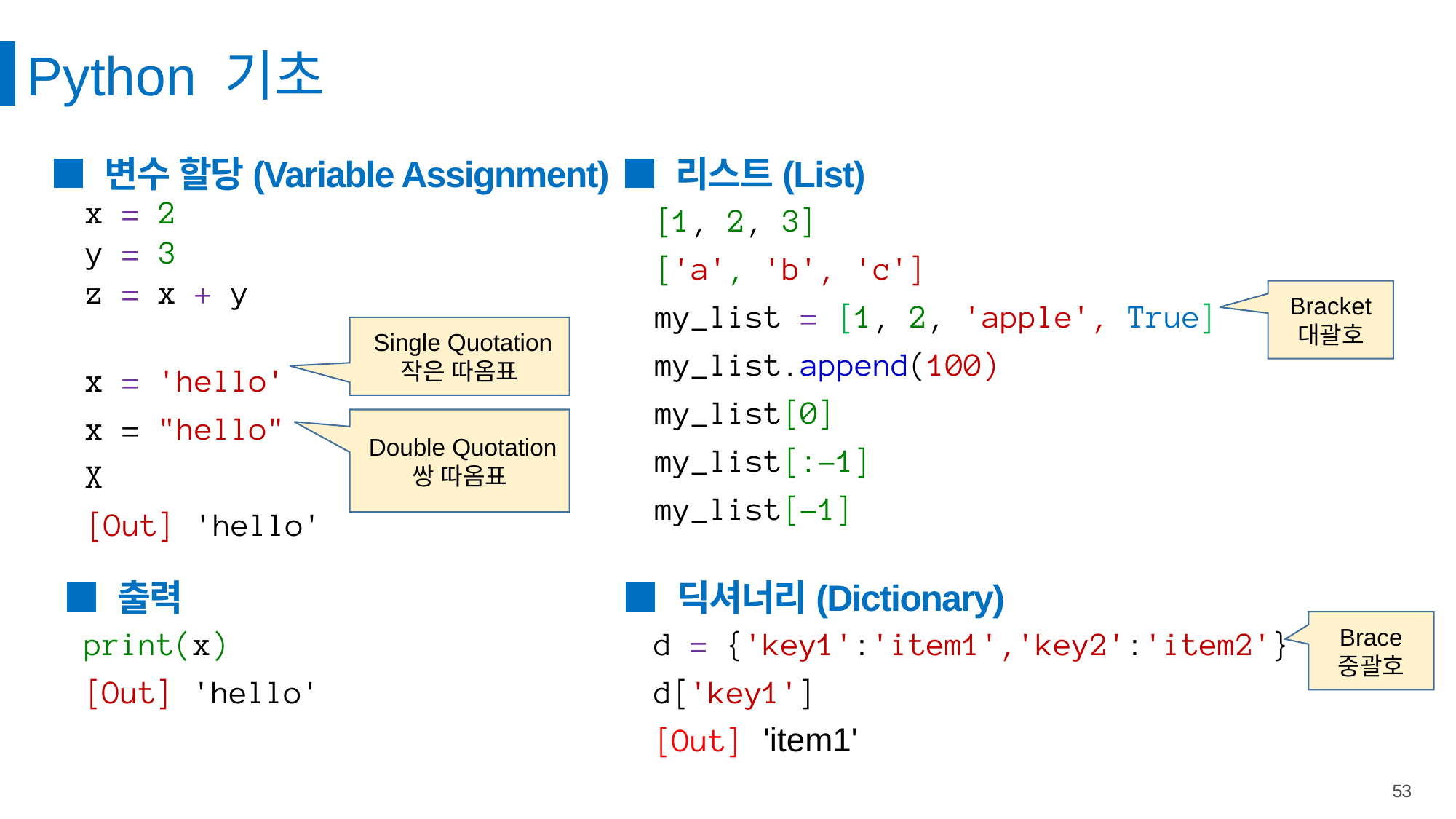

Python 기초
■ 변수 할당(Variable Assignment)
■ 리스트(List)
x = 2
y = 3
z = x + y

x = 'hello'
x = "hello"
X
[Out] 'hello'

[1, 2, 3]
['a', 'b', 'c']
my_list = [1, 2, 'apple', True]
my_list.append(100)
my_list[0]
my_list[:-1]
my_list[-1]

Bracket
대괄호
 Single Quotation
작은 따옴표
 Double Quotation
쌍 따옴표
■ 출력
■ 딕셔너리(Dictionary)
print(x)
[Out] 'hello'
d = {'key1':'item1','key2':'item2'}
d['key1']
[Out] 'item1'
Brace
중괄호